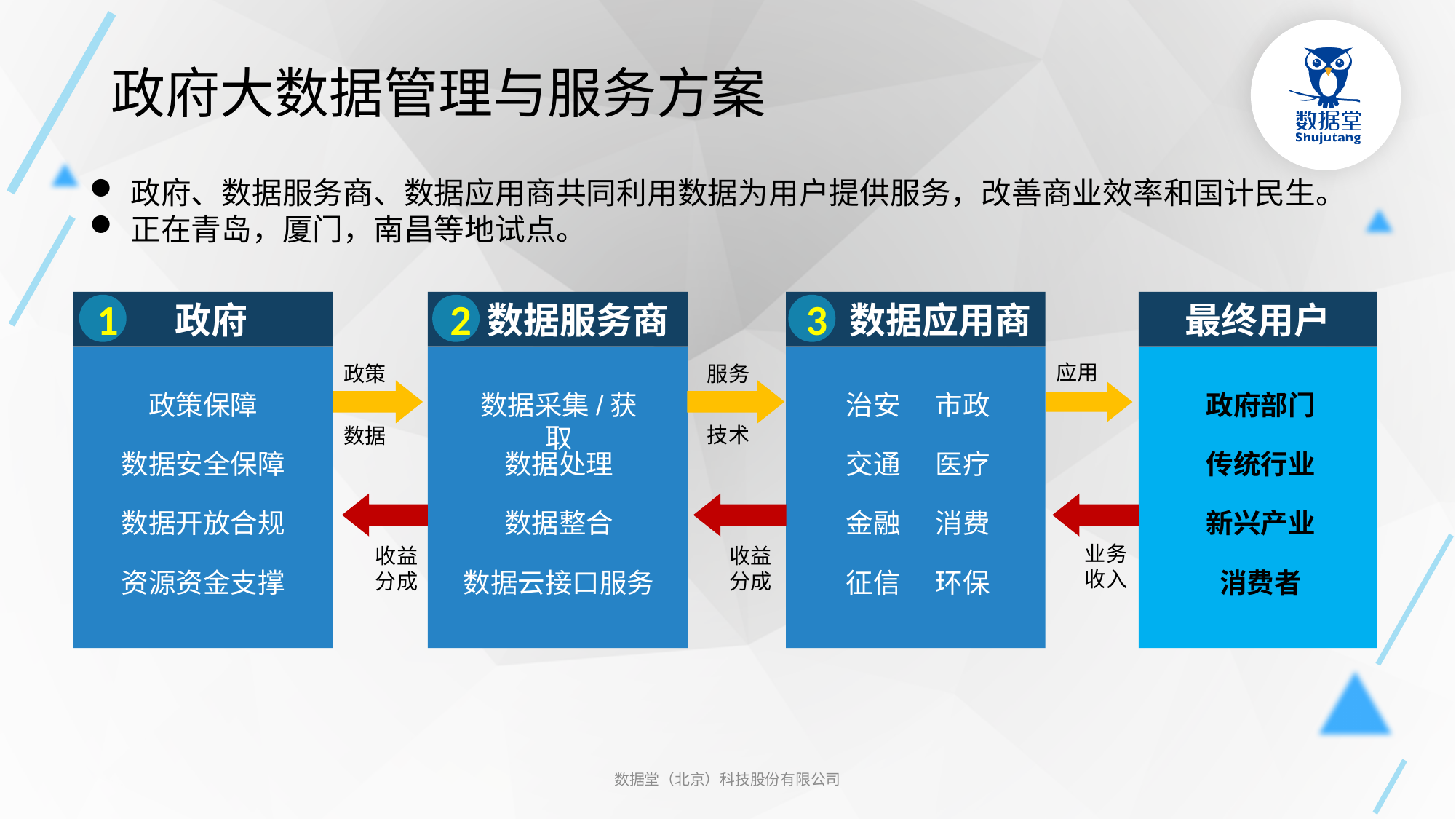

# 政府大数据管理与服务方案
政府、数据服务商、数据应用商共同利用数据为用户提供服务，改善商业效率和国计民生。
正在青岛，厦门，南昌等地试点。
 政府
1

政策保障
数据安全保障
数据开放合规
资源资金支撑
    数据服务商
2

数据采集/获取
数据处理
数据整合
数据云接口服务
     数据应用商
3

治安
市政
交通
医疗
金融
消费
征信
环保
最终用户

政府部门
传统行业
新兴产业
消费者
应用

业务
收入
政策

数据

收益
分成
服务

技术

收益
分成

数据堂（北京）科技股份有限公司
8